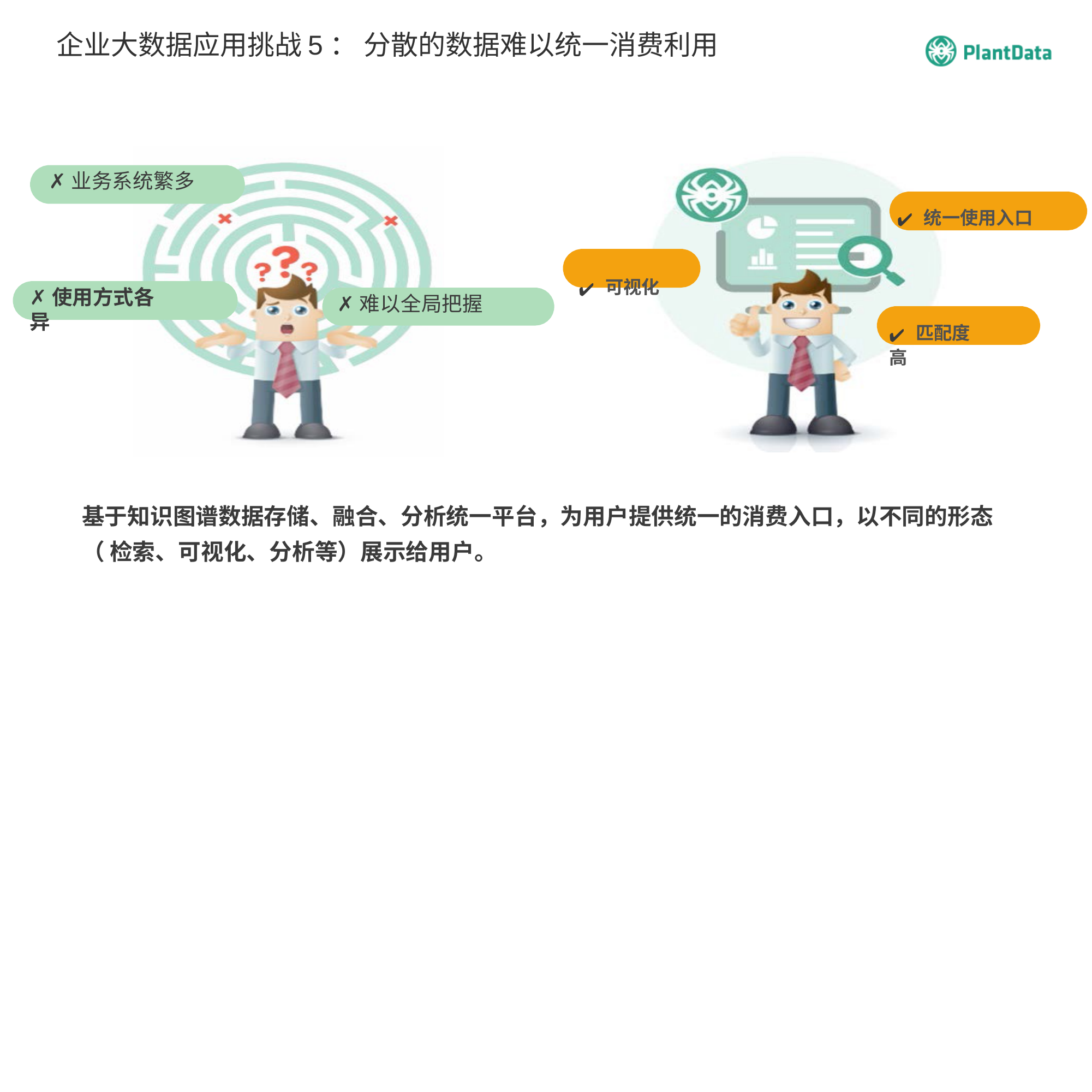

# 企业大数据应用挑战5： 分散的数据难以统一消费利用

✗业务系统繁多
✔ 统一使用入口

✔ 可视化

✗使用方式各异

✗难以全局把握

✔ 匹配度高
基于知识图谱数据存储、融合、分析统一平台，为用户提供统一的消费入口，以不同的形态（ 检索、可视化、分析等）展示给用户。